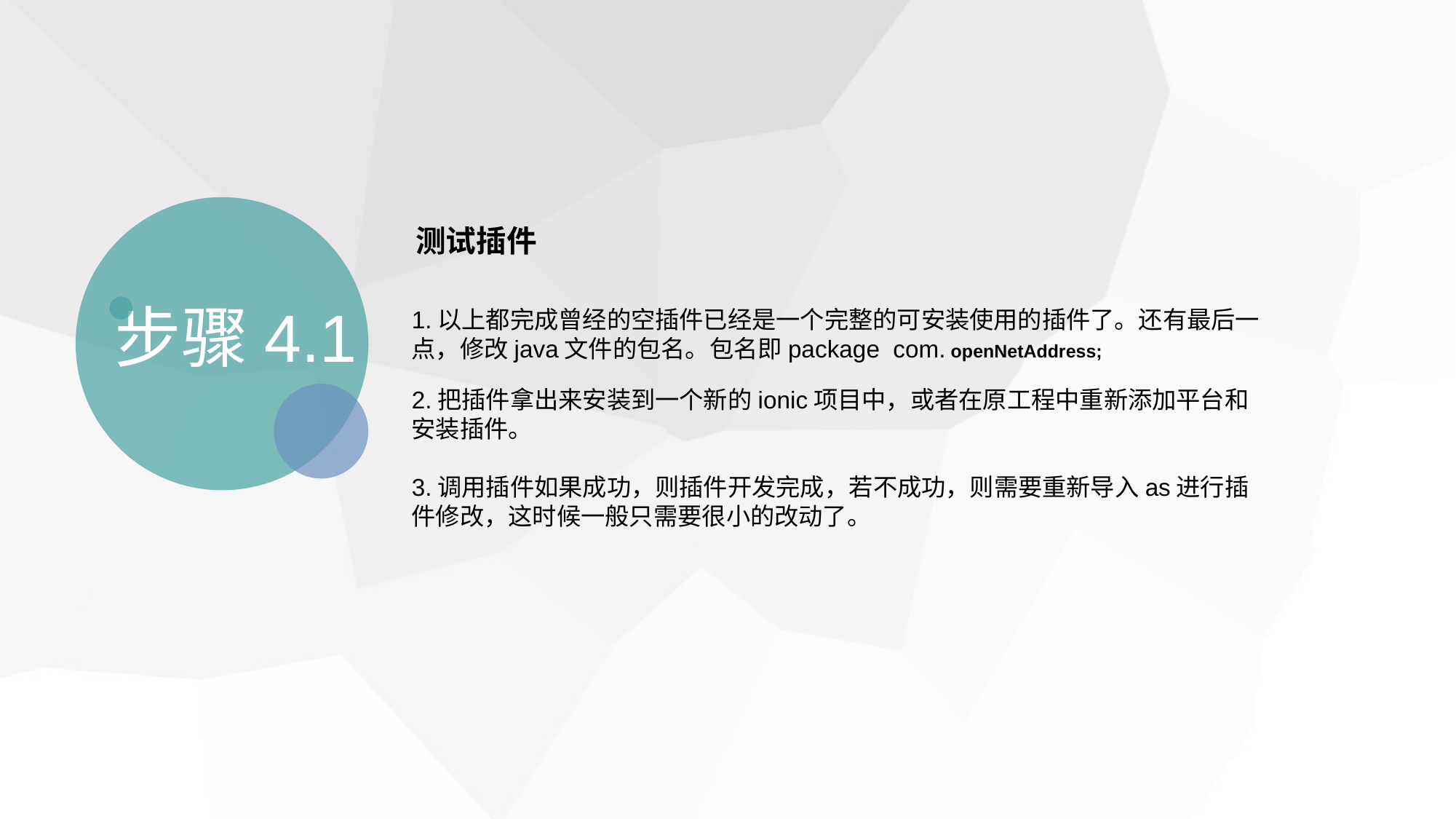

测试插件
步骤4.1

1.以上都完成曾经的空插件已经是一个完整的可安装使用的插件了。还有最后一点，修改java文件的包名。包名即package  com. openNetAddress;

2.把插件拿出来安装到一个新的ionic项目中，或者在原工程中重新添加平台和安装插件。

3.调用插件如果成功，则插件开发完成，若不成功，则需要重新导入as进行插件修改，这时候一般只需要很小的改动了。